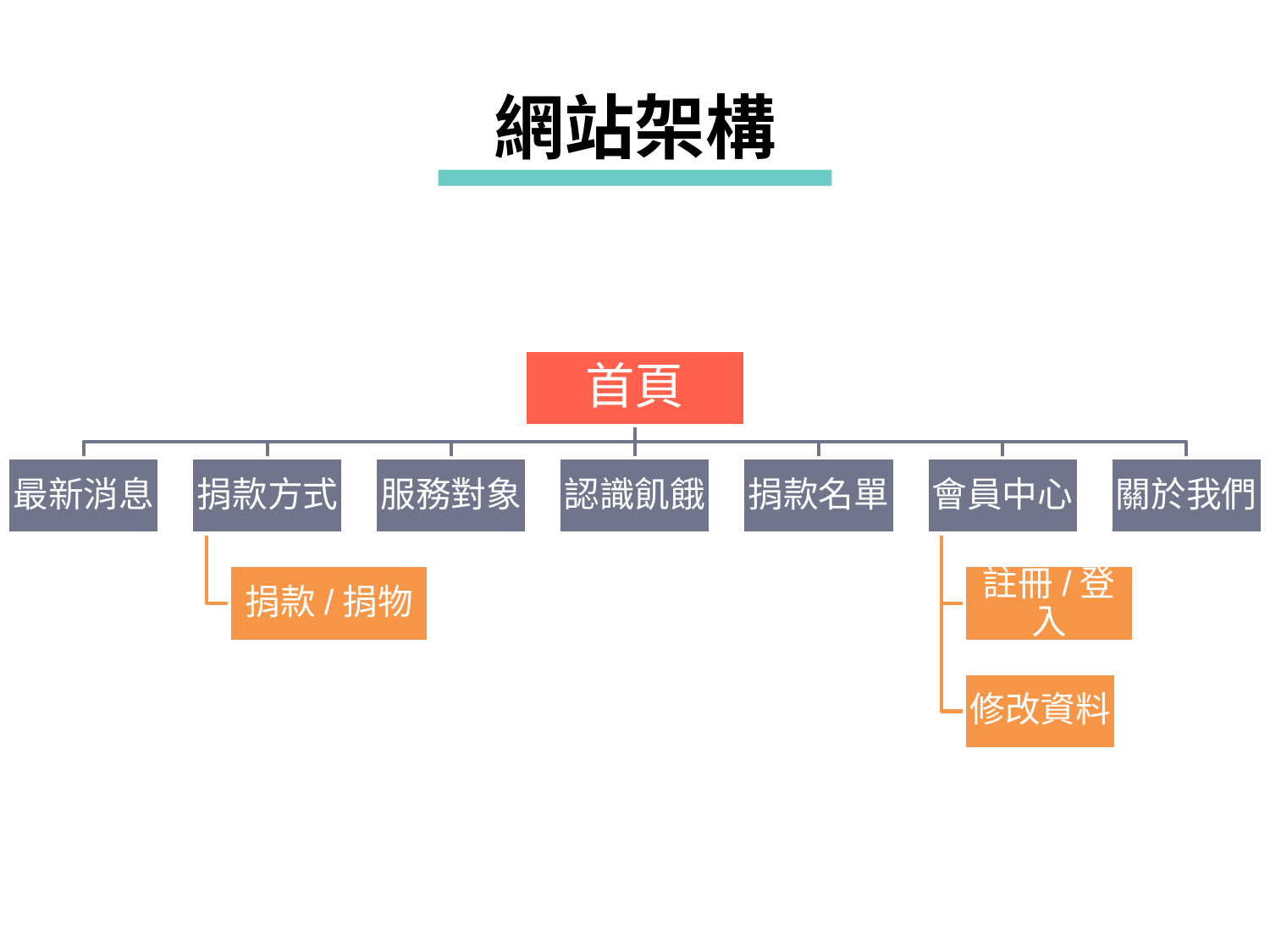

網站架構
首頁
最新消息
捐款方式
捐款/捐物
服務對象
認識飢餓
捐款名單
會員中心
註冊/登入
修改資料
關於我們